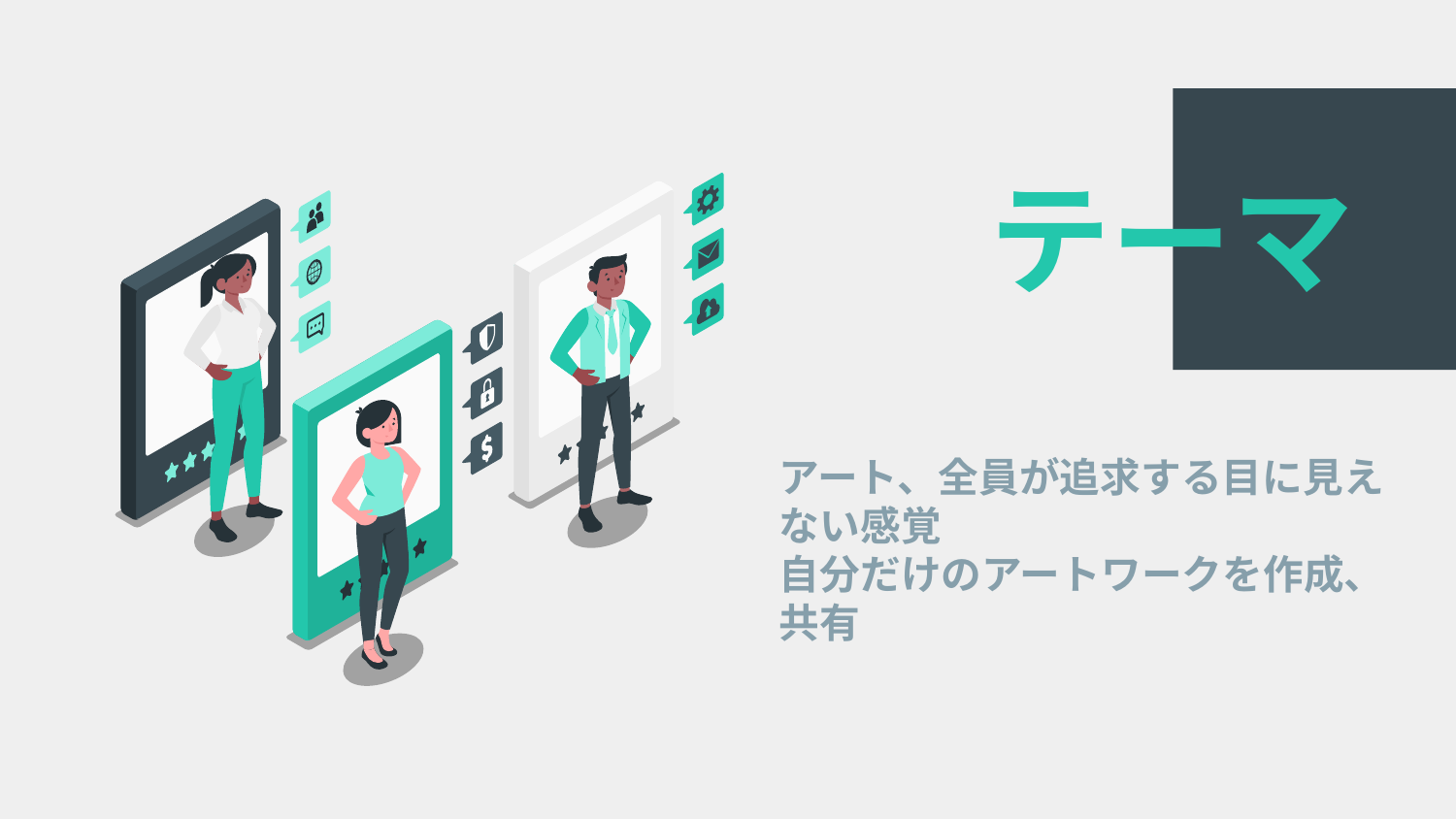

# テーマ

アート、全員が追求する目に見えない感覚
自分だけのアートワークを作成、共有